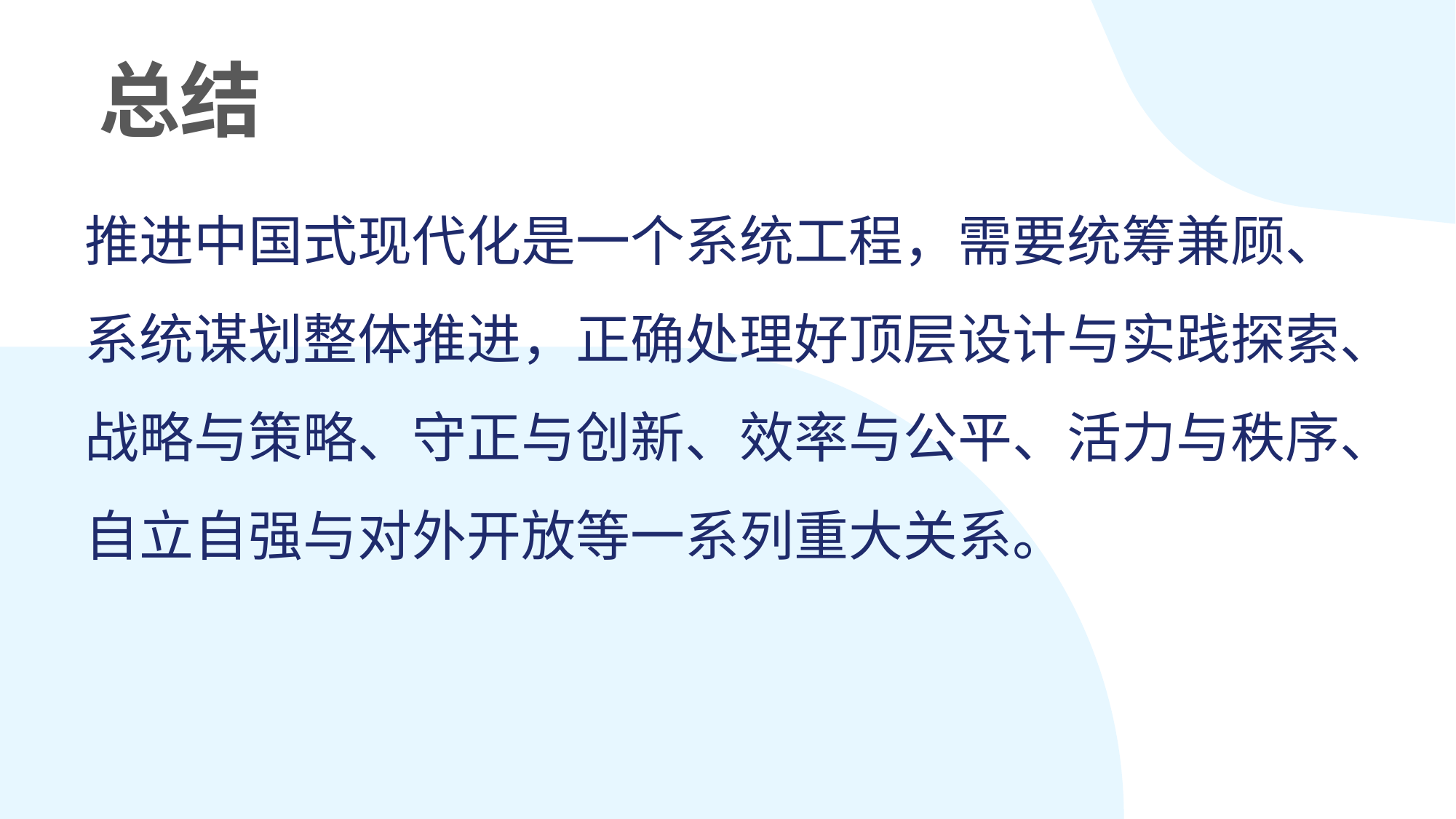

总结
推进中国式现代化是一个系统工程，需要统筹兼顾、系统谋划整体推进，正确处理好顶层设计与实践探索、战略与策略、守正与创新、效率与公平、活力与秩序、自立自强与对外开放等一系列重大关系。